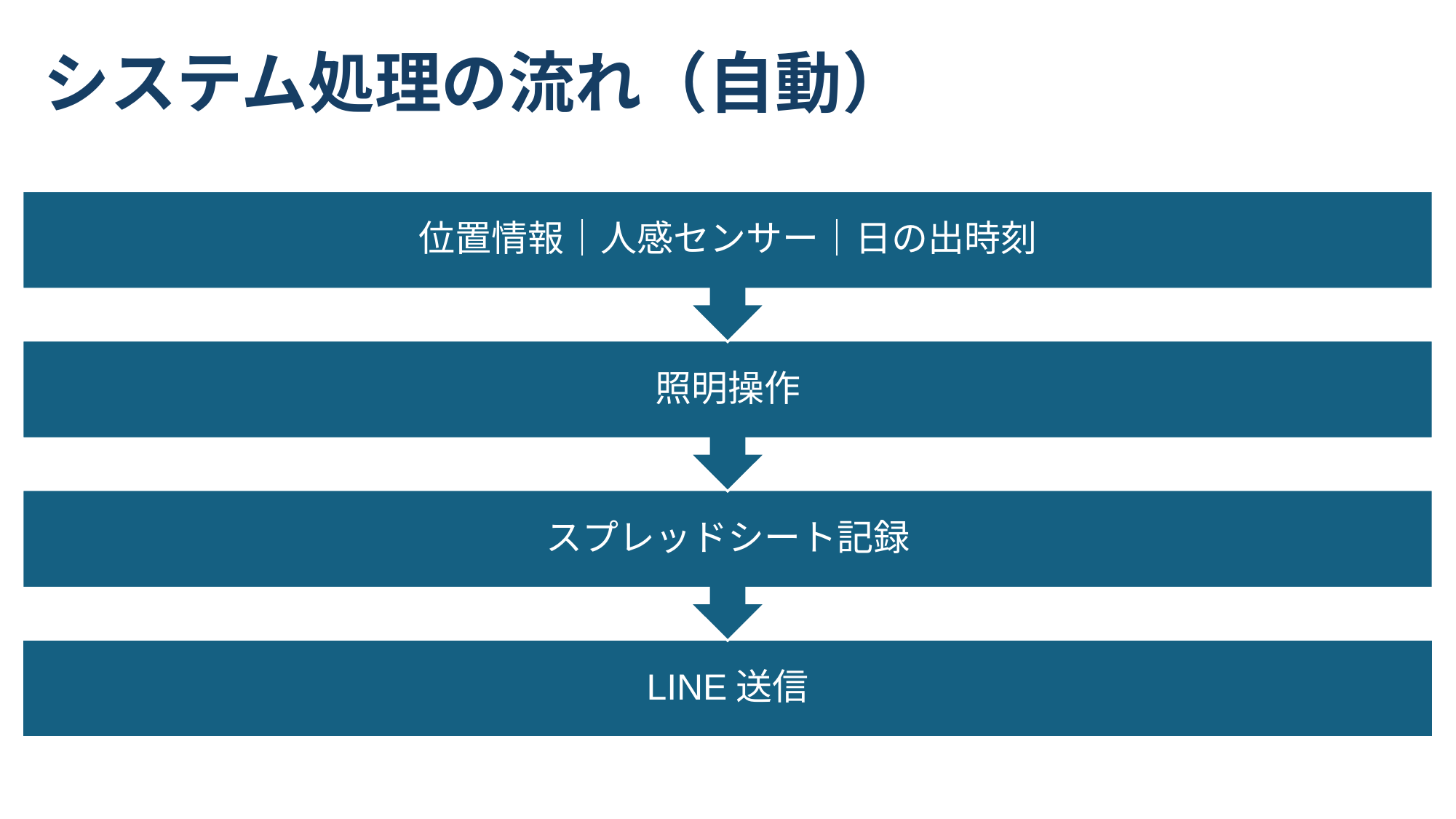

システム処理の流れ（自動）
LINE送信
スプレッドシート記録
照明操作
位置情報｜人感センサー｜日の出時刻